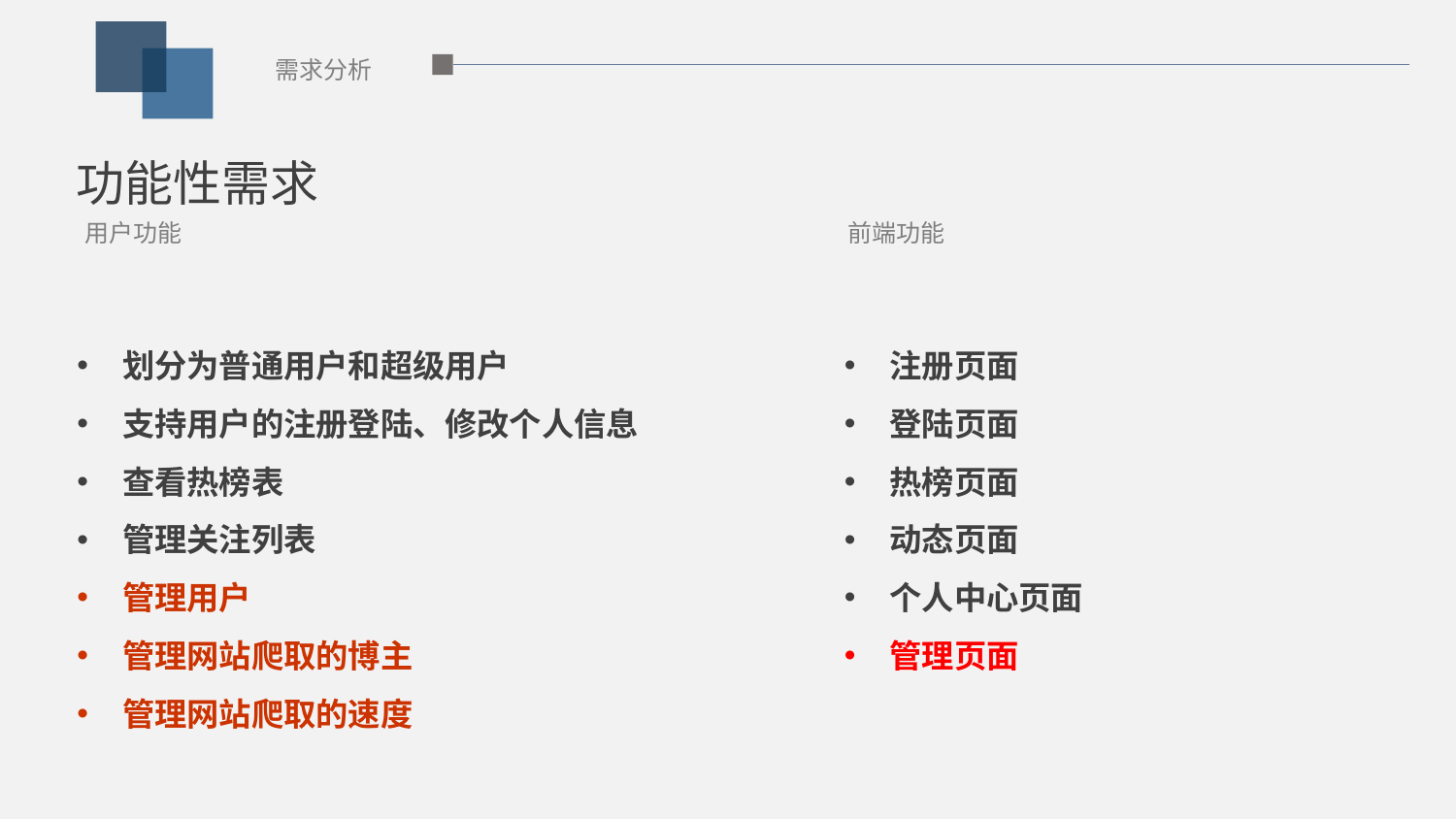

需求分析

功能性需求
前端功能
用户功能
划分为普通用户和超级用户
支持用户的注册登陆、修改个人信息
查看热榜表
管理关注列表
管理用户
管理网站爬取的博主
管理网站爬取的速度
注册页面
登陆页面
热榜页面
动态页面
个人中心页面
管理页面